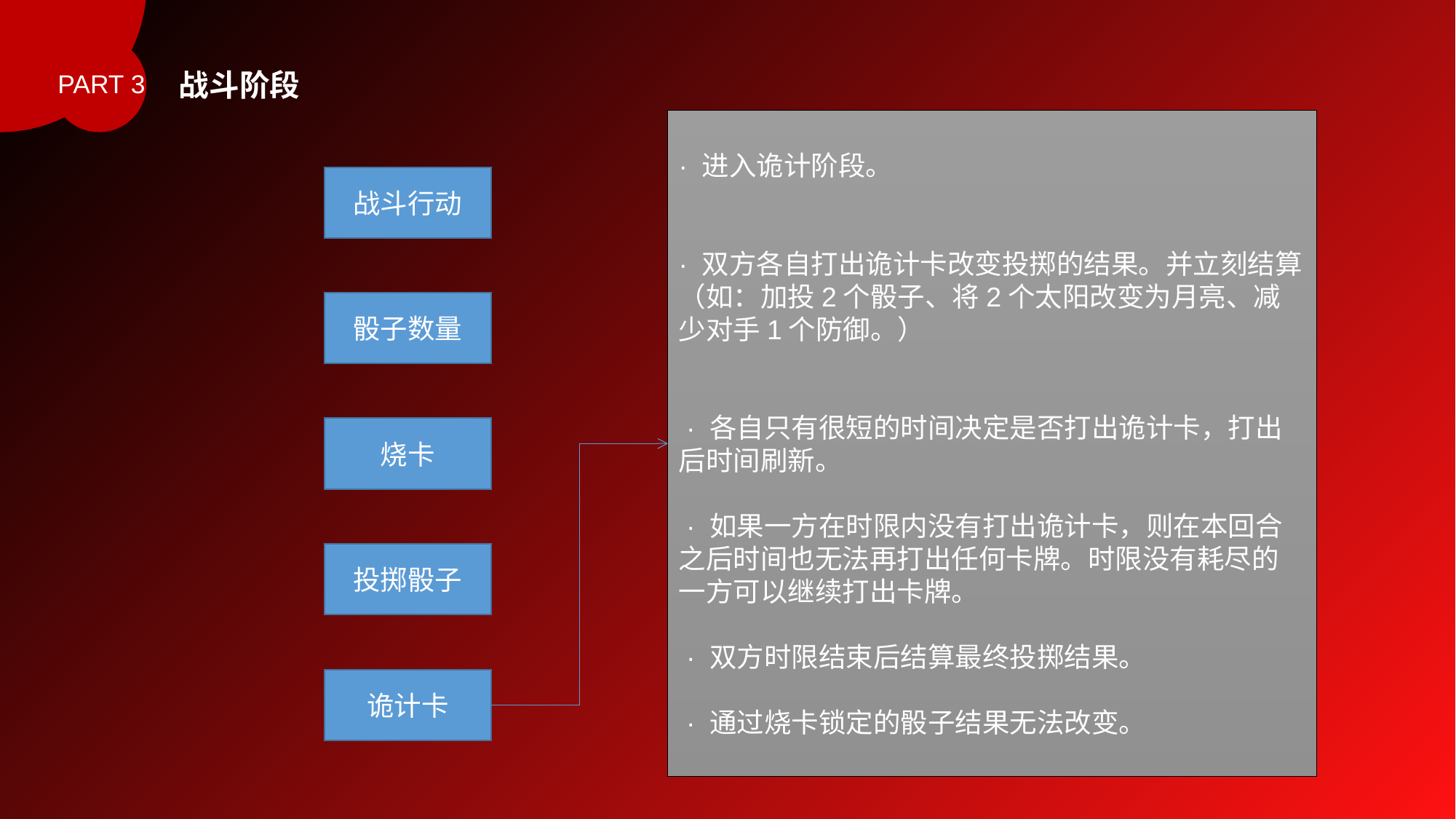

战斗阶段
PART 3

· 进入诡计阶段。

· 双方各自打出诡计卡改变投掷的结果。并立刻结算
（如：加投2个骰子、将2个太阳改变为月亮、减少对手1个防御。）

 · 各自只有很短的时间决定是否打出诡计卡，打出后时间刷新。

 · 如果一方在时限内没有打出诡计卡，则在本回合之后时间也无法再打出任何卡牌。时限没有耗尽的一方可以继续打出卡牌。

 · 双方时限结束后结算最终投掷结果。

 · 通过烧卡锁定的骰子结果无法改变。

战斗行动
骰子数量
烧卡
投掷骰子
诡计卡